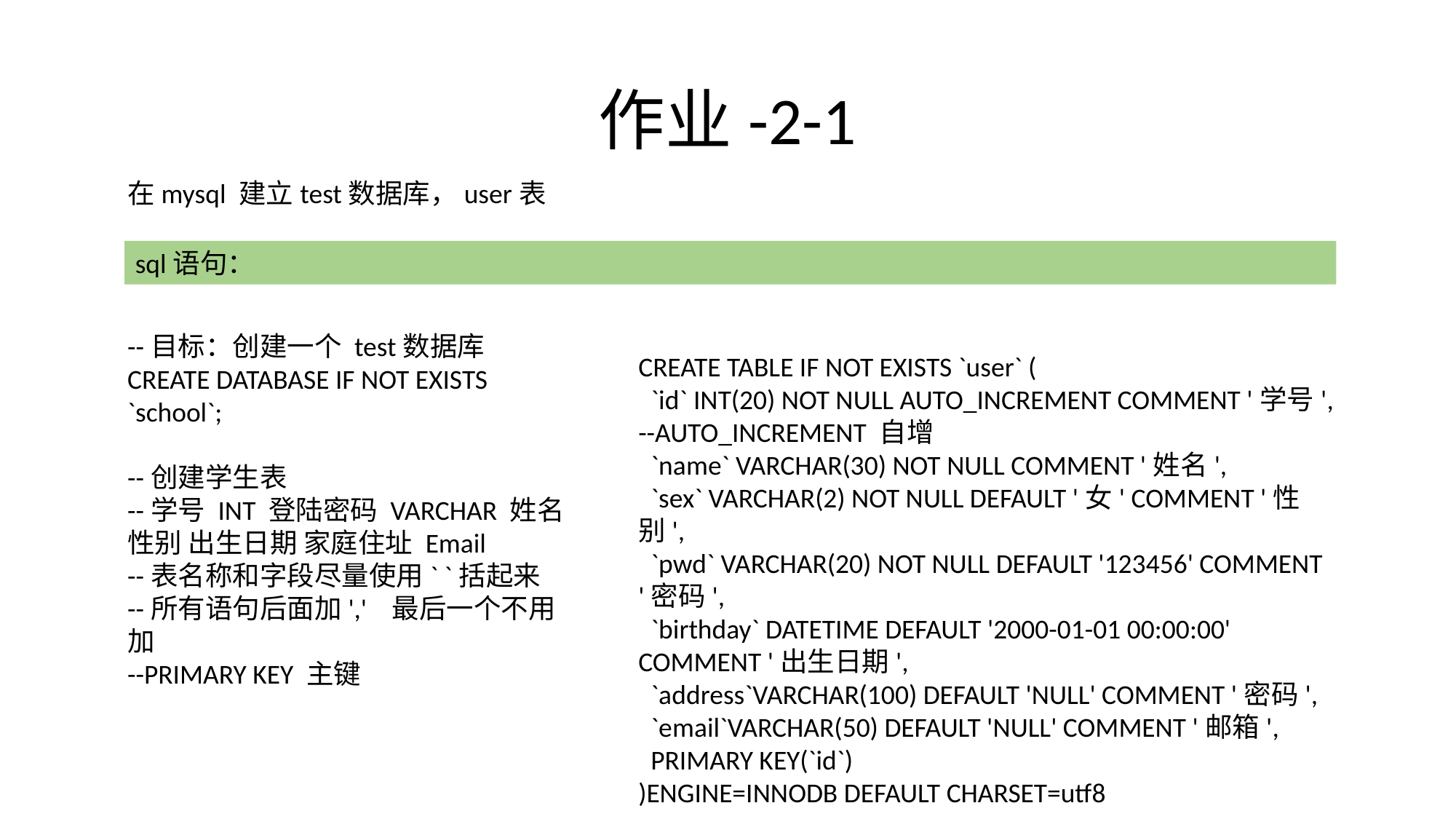

# 作业-2-1
在mysql 建立test数据库，user表
sql语句：

CREATE TABLE IF NOT EXISTS `user` (
  `id` INT(20) NOT NULL AUTO_INCREMENT COMMENT '学号', --AUTO_INCREMENT 自增
  `name` VARCHAR(30) NOT NULL COMMENT '姓名',
  `sex` VARCHAR(2) NOT NULL DEFAULT '女' COMMENT '性别',
  `pwd` VARCHAR(20) NOT NULL DEFAULT '123456' COMMENT '密码',
  `birthday` DATETIME DEFAULT '2000-01-01 00:00:00' COMMENT '出生日期',
  `address`VARCHAR(100) DEFAULT 'NULL' COMMENT '密码',
  `email`VARCHAR(50) DEFAULT 'NULL' COMMENT '邮箱',
  PRIMARY KEY(`id`)
)ENGINE=INNODB DEFAULT CHARSET=utf8
--目标：创建一个 test数据库
CREATE DATABASE IF NOT EXISTS `school`;

--创建学生表
--学号 INT 登陆密码 VARCHAR 姓名 性别 出生日期 家庭住址 Email
--表名称和字段尽量使用` `括起来
--所有语句后面加','   最后一个不用加
--PRIMARY KEY 主键